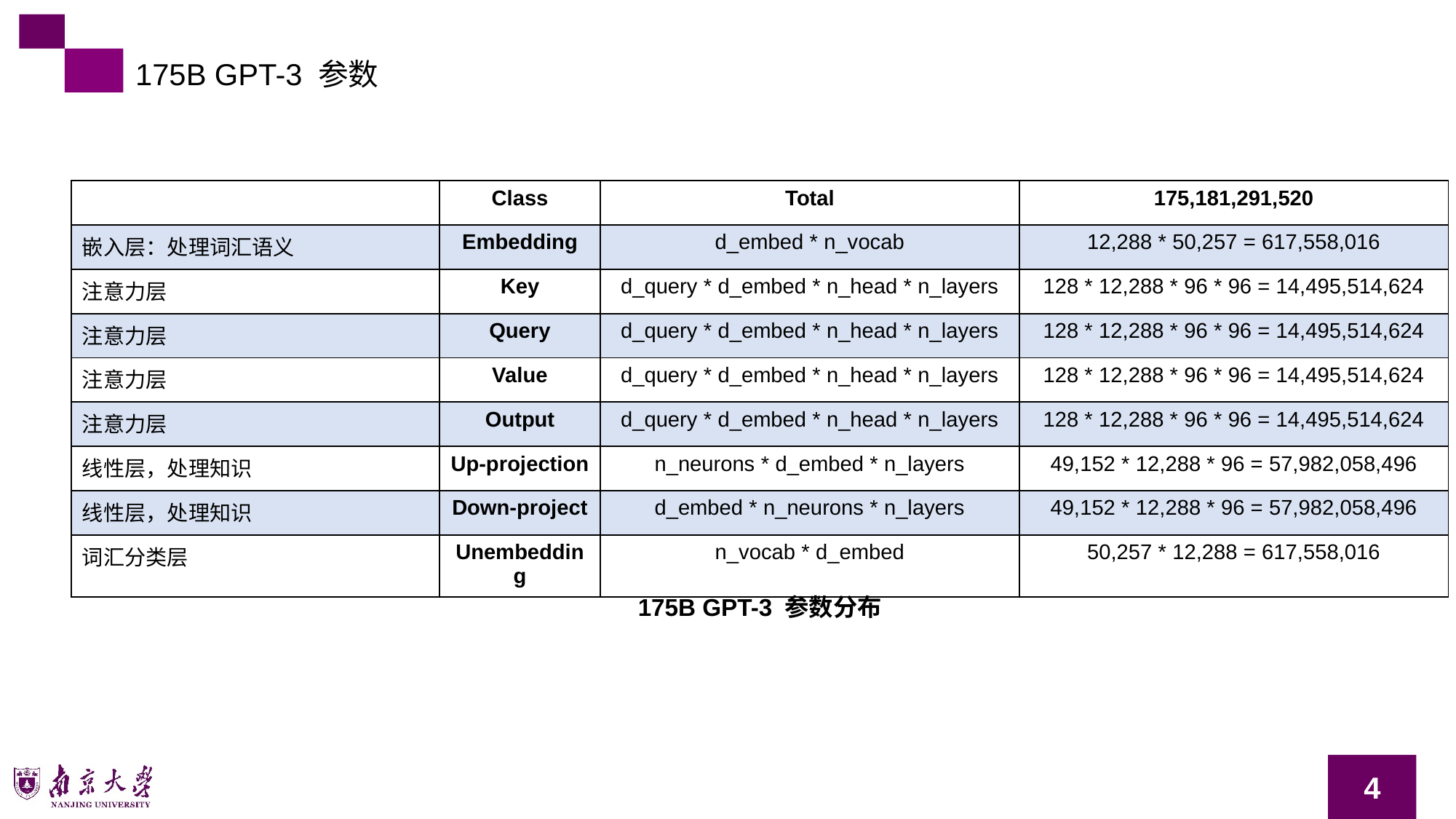

175B GPT-3 参数
|  | Class | Total | 175,181,291,520 |
| --- | --- | --- | --- |
| 嵌入层：处理词汇语义 | Embedding | d\_embed \* n\_vocab | 12,288 \* 50,257 = 617,558,016 |
| 注意力层 | Key | d\_query \* d\_embed \* n\_head \* n\_layers | 128 \* 12,288 \* 96 \* 96 = 14,495,514,624 |
| 注意力层 | Query | d\_query \* d\_embed \* n\_head \* n\_layers | 128 \* 12,288 \* 96 \* 96 = 14,495,514,624 |
| 注意力层 | Value | d\_query \* d\_embed \* n\_head \* n\_layers | 128 \* 12,288 \* 96 \* 96 = 14,495,514,624 |
| 注意力层 | Output | d\_query \* d\_embed \* n\_head \* n\_layers | 128 \* 12,288 \* 96 \* 96 = 14,495,514,624 |
| 线性层，处理知识 | Up-projection | n\_neurons \* d\_embed \* n\_layers | 49,152 \* 12,288 \* 96 = 57,982,058,496 |
| 线性层，处理知识 | Down-project | d\_embed \* n\_neurons \* n\_layers | 49,152 \* 12,288 \* 96 = 57,982,058,496 |
| 词汇分类层 | Unembedding | n\_vocab \* d\_embed | 50,257 \* 12,288 = 617,558,016 |
175B GPT-3 参数分布
4